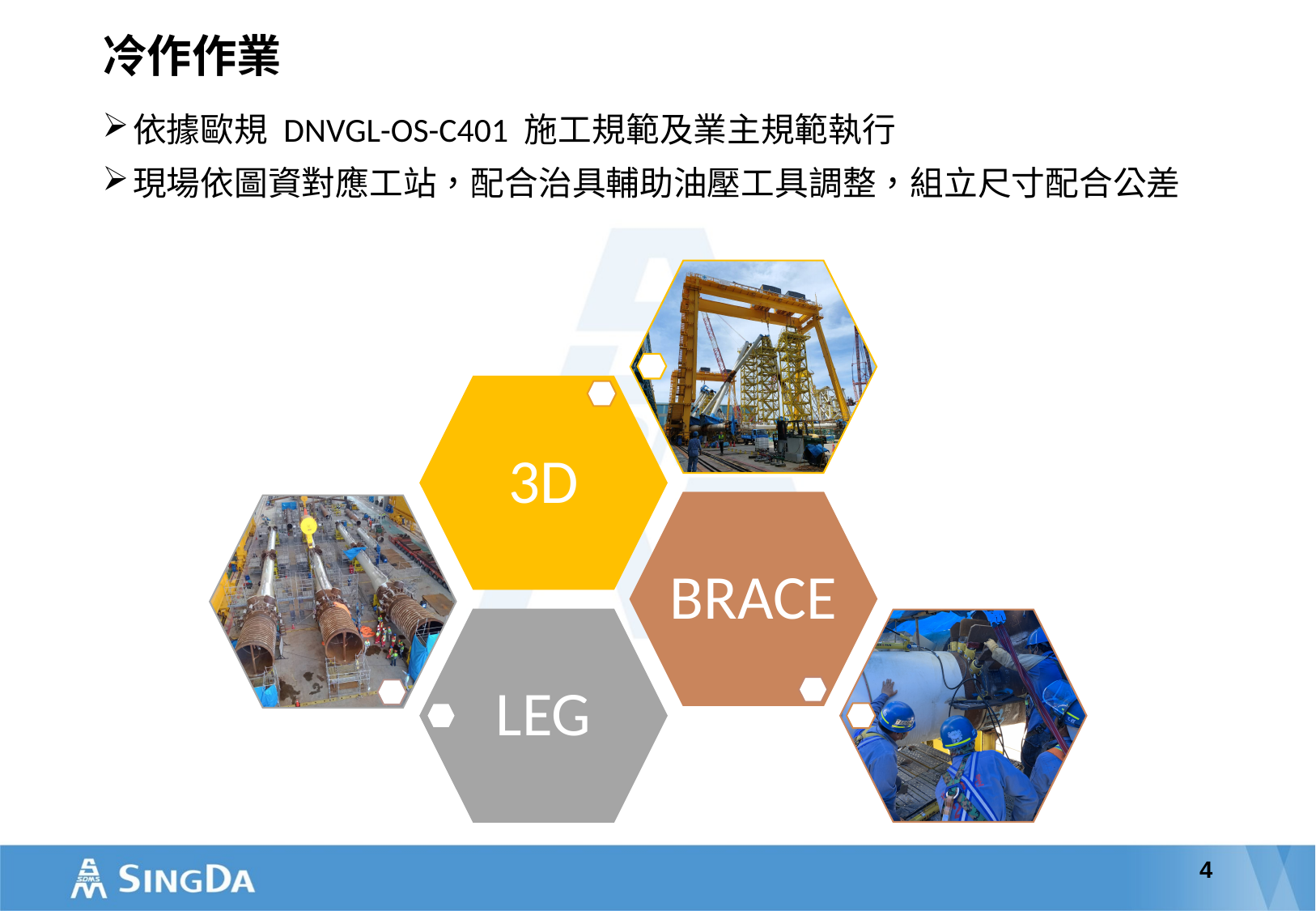

# 冷作作業
依據歐規 DNVGL-OS-C401 施工規範及業主規範執行
現場依圖資對應工站，配合治具輔助油壓工具調整，組立尺寸配合公差

LEG
BRACE
3D
4